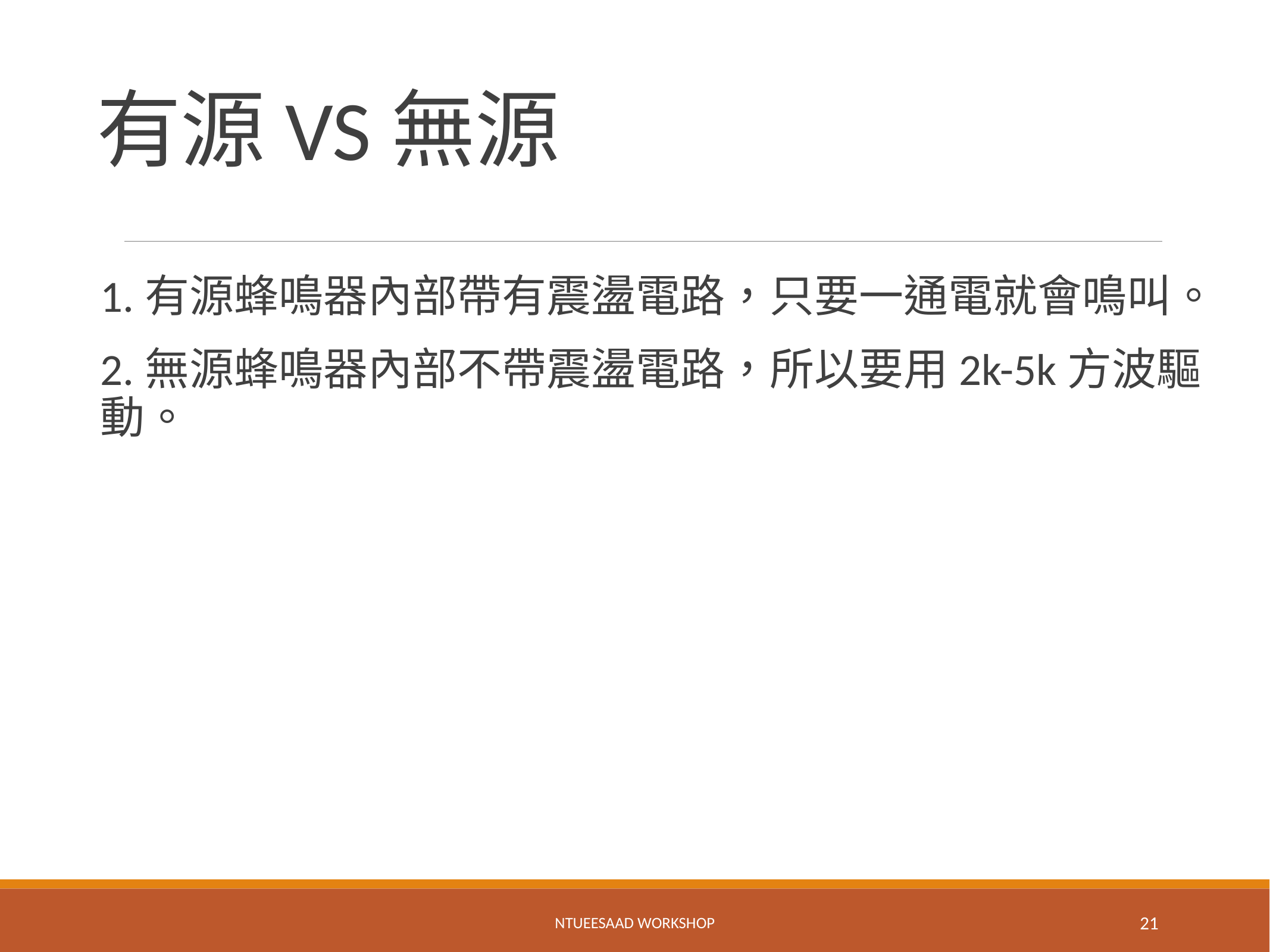

# 有源VS無源
1.有源蜂鳴器內部帶有震盪電路，只要一通電就會鳴叫。
2.無源蜂鳴器內部不帶震盪電路，所以要用2k-5k方波驅動。
NTUEESAAD WORKSHOP
21